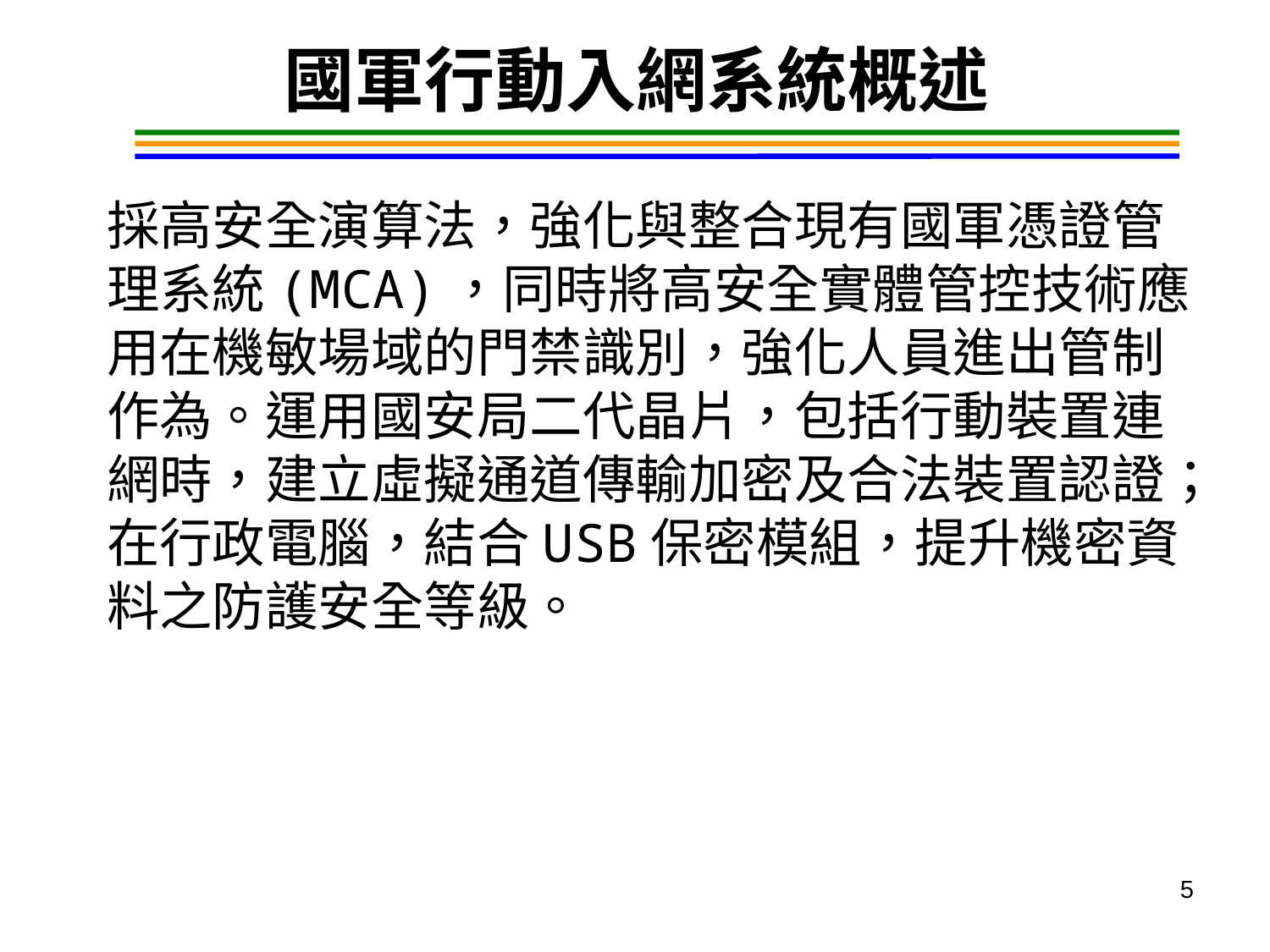

國軍行動入網系統概述
採高安全演算法，強化與整合現有國軍憑證管理系統(MCA)，同時將高安全實體管控技術應用在機敏場域的門禁識別，強化人員進出管制作為。運用國安局二代晶片，包括行動裝置連網時，建立虛擬通道傳輸加密及合法裝置認證；在行政電腦，結合USB保密模組，提升機密資料之防護安全等級。
5